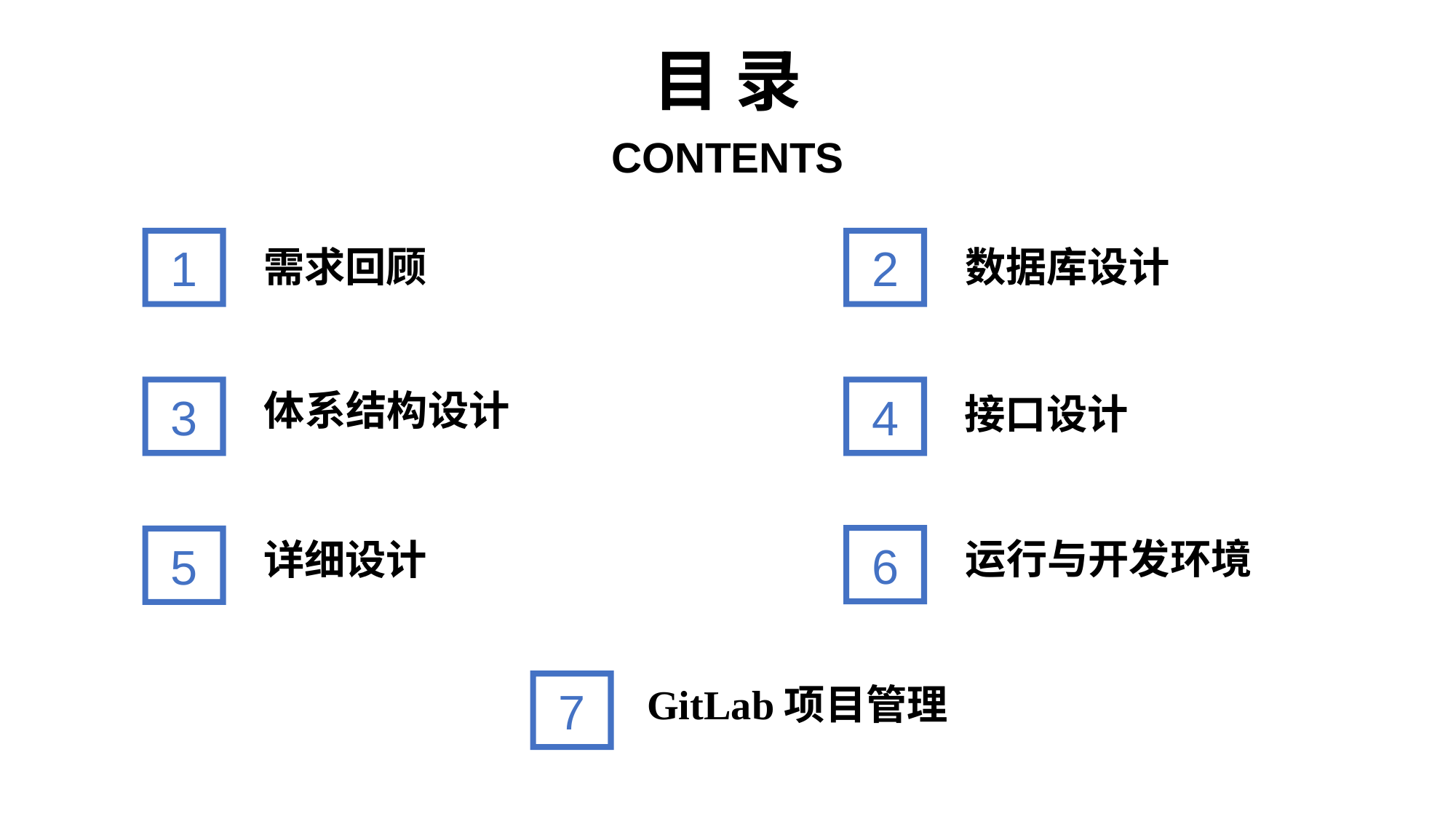

目 录
CONTENTS
1
2
数据库设计
需求回顾
3
4
体系结构设计
接口设计
6
5
运行与开发环境
详细设计
7
GitLab项目管理